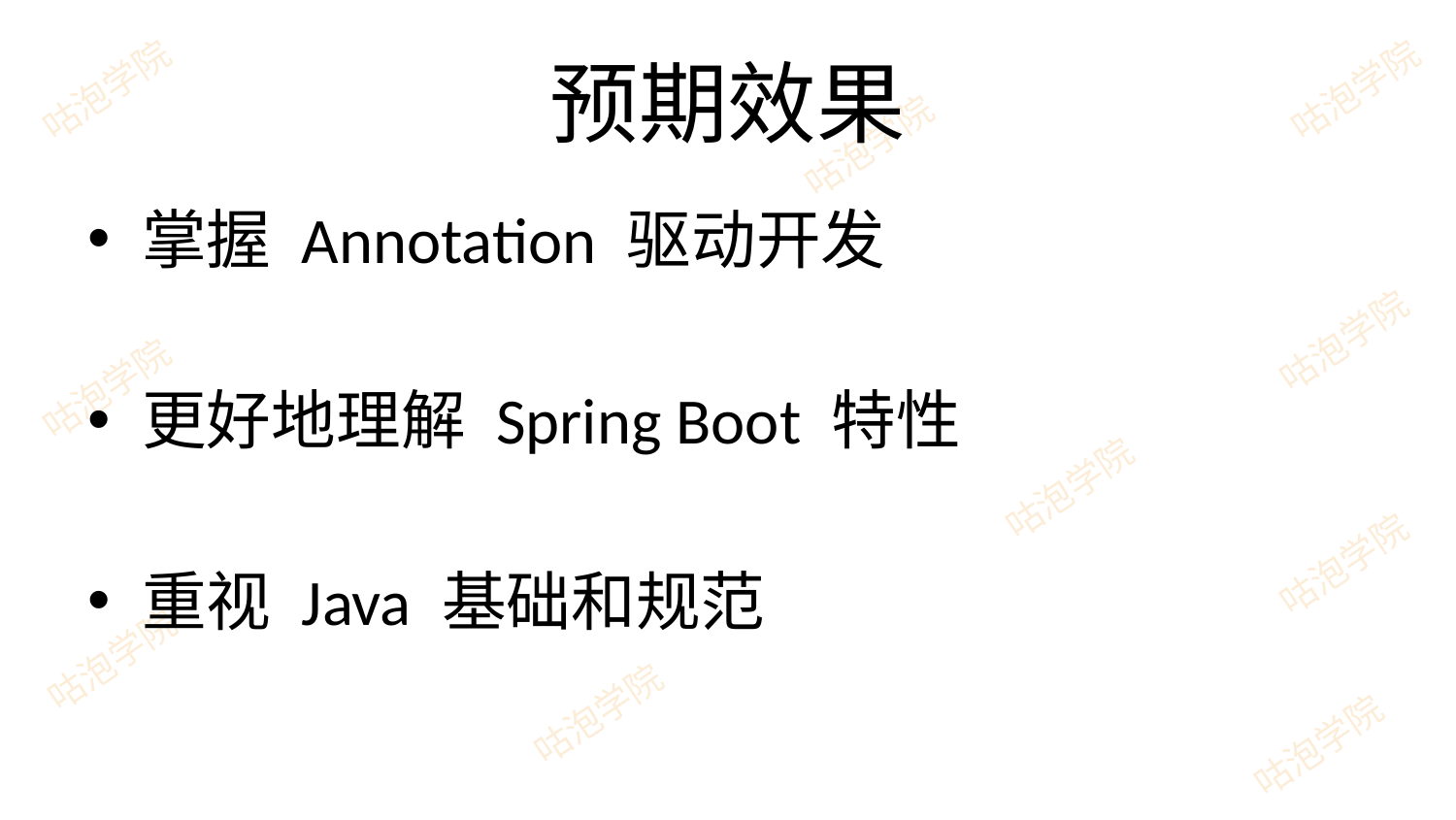

# 预期效果
掌握 Annotation 驱动开发

更好地理解 Spring Boot 特性

重视 Java 基础和规范